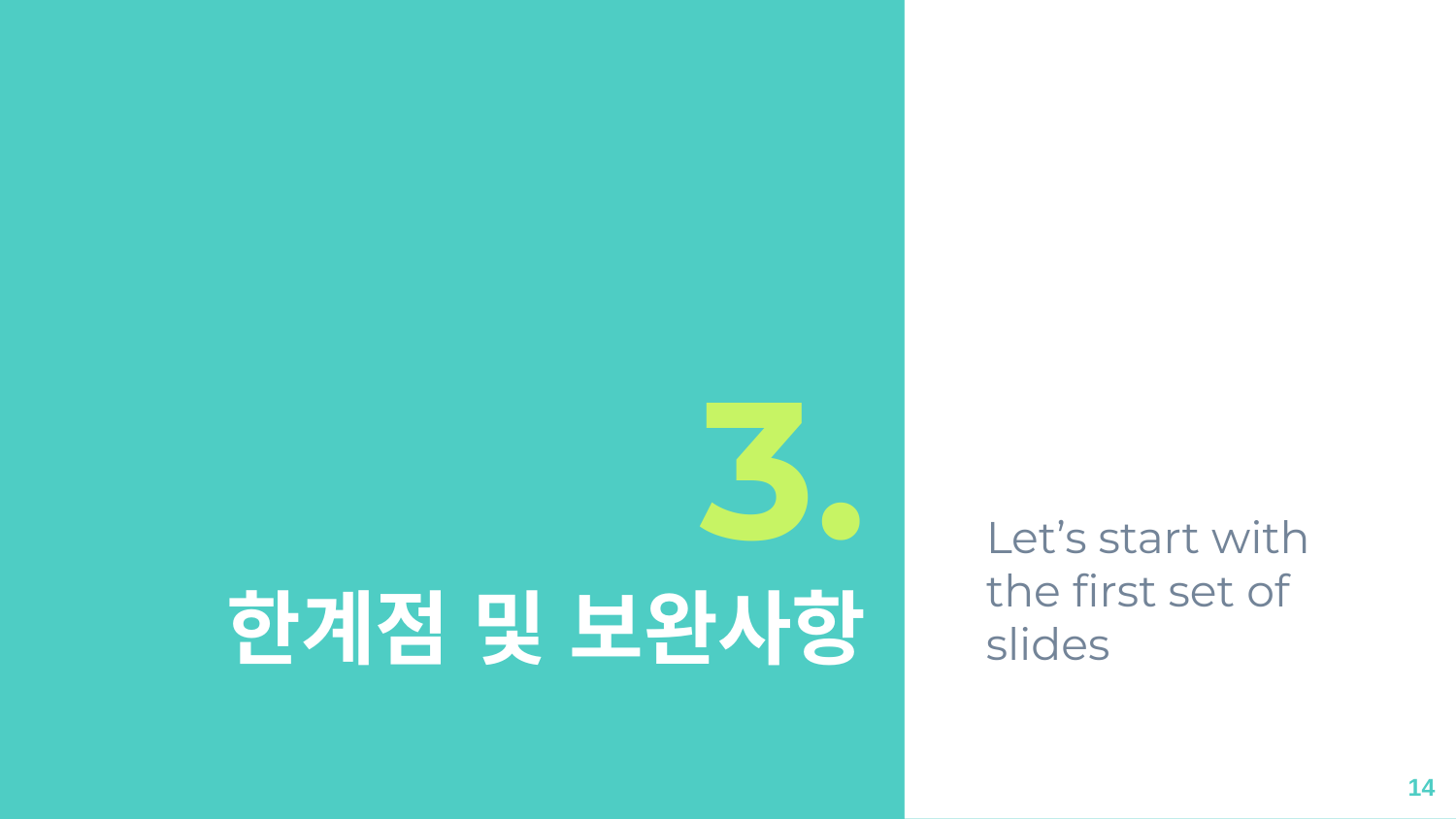

Let’s start with the first set of slides
# 3.
한계점 및 보완사항
14